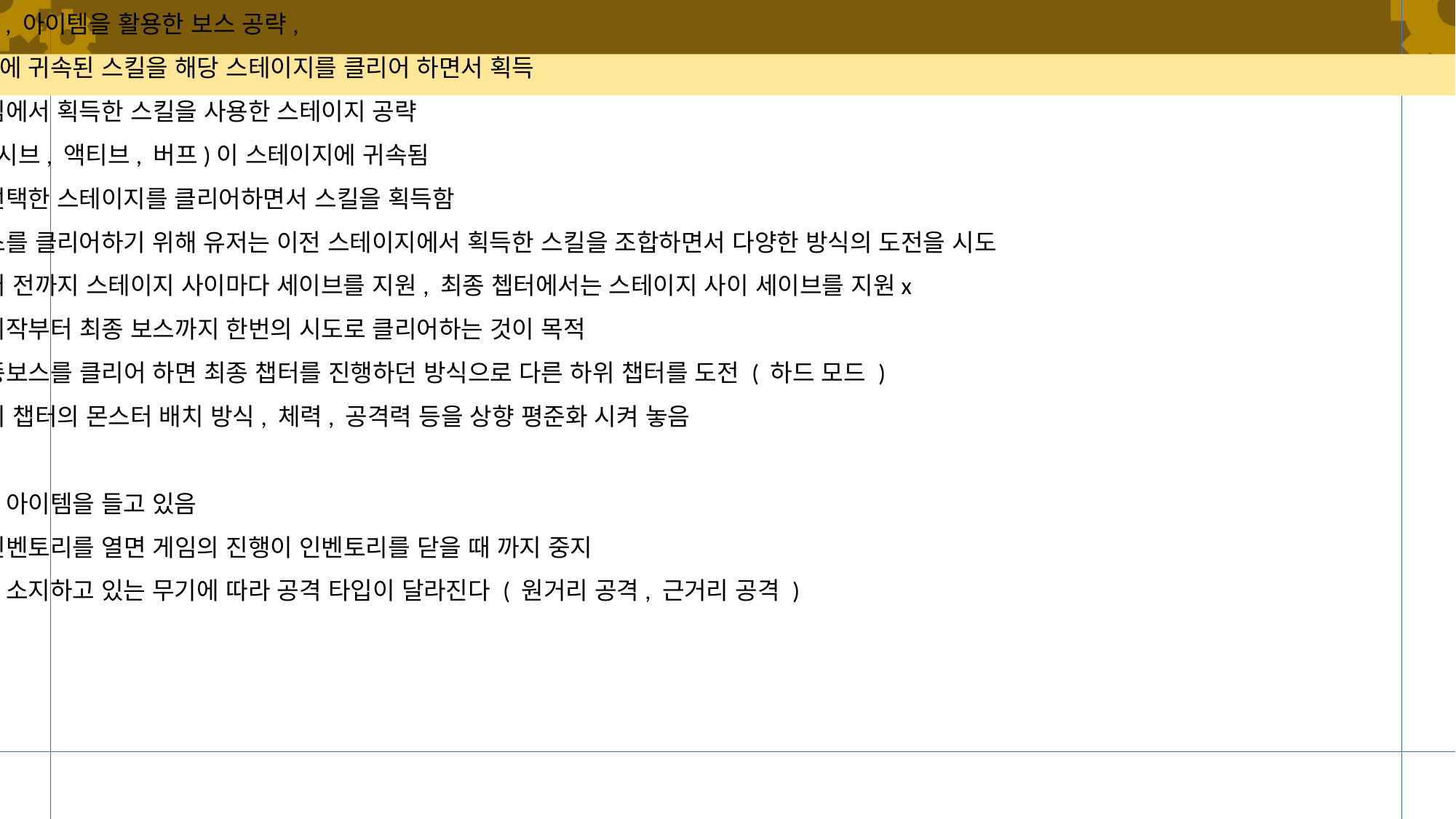

오브젝트, 아이템을 활용한 보스 공략,
스테이지에 귀속된 스킬을 해당 스테이지를 클리어 하면서 획득
이후 게임에서 획득한 스킬을 사용한 스테이지 공략
스킬(페시브, 액티브, 버프)이 스테이지에 귀속됨
유저가 선택한 스테이지를 클리어하면서 스킬을 획득함
최종 보스를 클리어하기 위해 유저는 이전 스테이지에서 획득한 스킬을 조합하면서 다양한 방식의 도전을 시도
최종 쳅터 전까지 스테이지 사이마다 세이브를 지원, 최종 쳅터에서는 스테이지 사이 세이브를 지원x
쳅터의 시작부터 최종 보스까지 한번의 시도로 클리어하는 것이 목적
이후 최종보스를 클리어 하면 최종 챕터를 진행하던 방식으로 다른 하위 챕터를 도전 ( 하드 모드 )
이때 하위 챕터의 몬스터 배치 방식, 체력, 공격력 등을 상향 평준화 시켜 놓음

몬스터가 아이템을 들고 있음
유저가 인벤토리를 열면 게임의 진행이 인벤토리를 닫을 때 까지 중지
몬스터는 소지하고 있는 무기에 따라 공격 타입이 달라진다 ( 원거리 공격, 근거리 공격 )